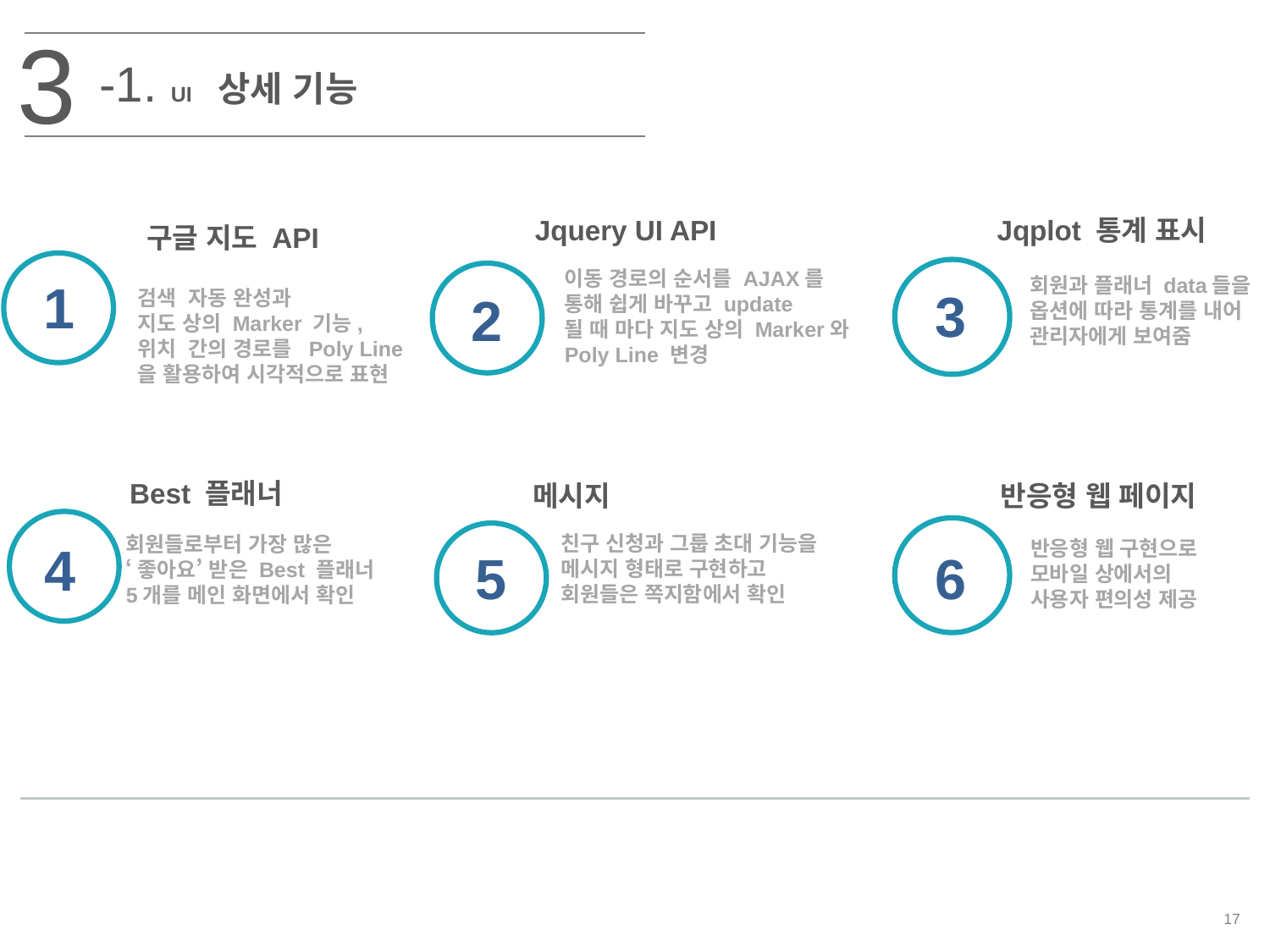

3
-1. UI 상세 기능
Jquery UI API
Jqplot 통계 표시
구글 지도 API

이동 경로의 순서를 AJAX를
통해 쉽게 바꾸고 update
될 때 마다 지도 상의 Marker와
Poly Line 변경

회원과 플래너 data들을  옵션에 따라 통계를 내어 관리자에게 보여줌
1
3
2
검색  자동 완성과
지도 상의 Marker 기능,
위치  간의 경로를  Poly Line을 활용하여 시각적으로 표현
Best 플래너
메시지
반응형 웹 페이지

친구 신청과 그룹 초대 기능을
메시지 형태로 구현하고
회원들은 쪽지함에서 확인
회원들로부터 가장 많은
‘좋아요’ 받은 Best 플래너 5개를 메인 화면에서 확인
4
반응형 웹 구현으로 모바일 상에서의
사용자 편의성 제공
6
5